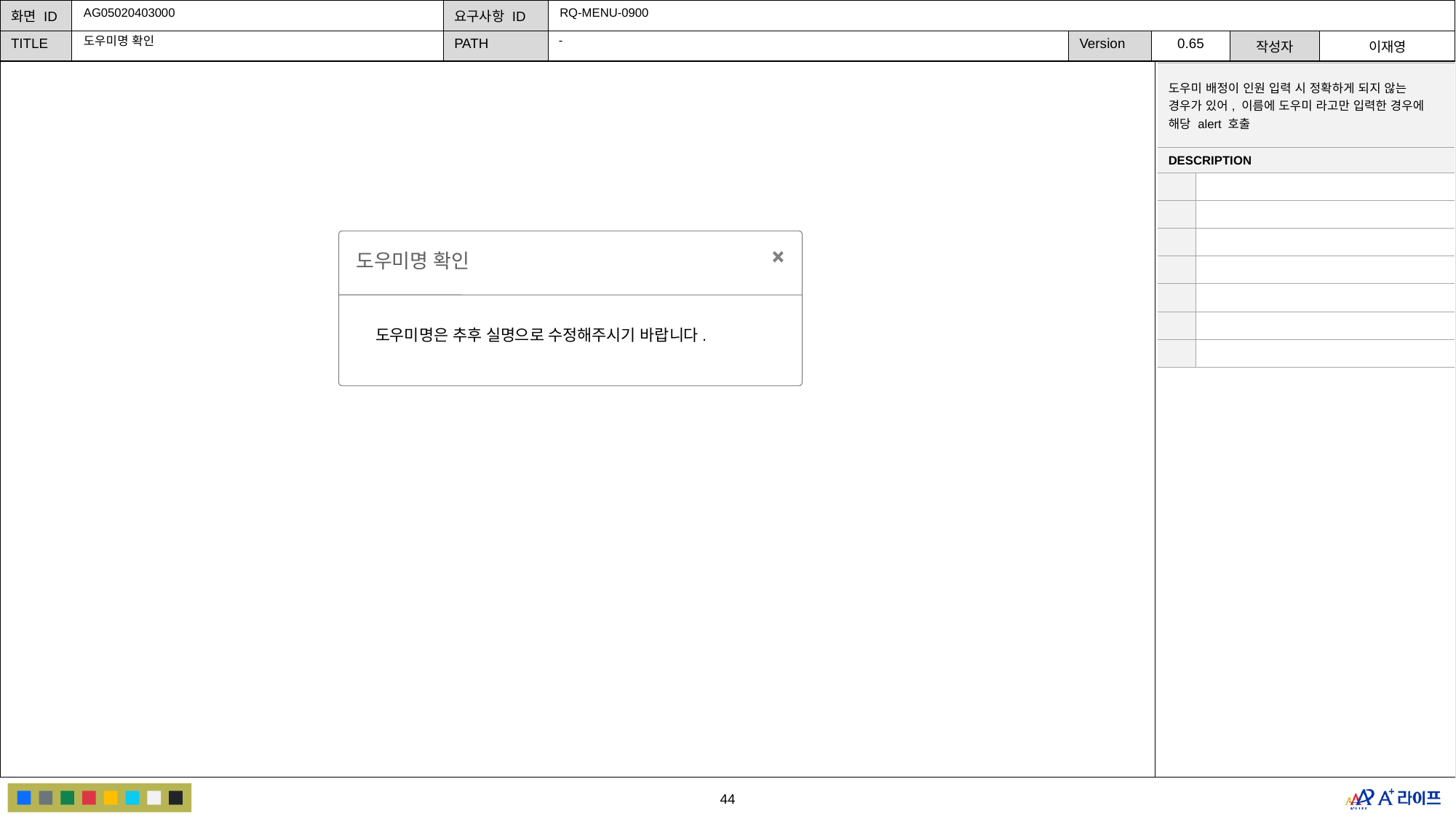

AG05020403000
RQ-MENU-0900
-
도우미명 확인
| 도우미 배정이 인원 입력 시 정확하게 되지 않는 경우가 있어, 이름에 도우미 라고만 입력한 경우에 해당 alert 호출 |  |
| --- | --- |
| DESCRIPTION |  |
|  |  |
|  |  |
|  |  |
|  |  |
|  |  |
|  |  |
|  |  |
도우미명 확인

도우미명은 추후 실명으로 수정해주시기 바랍니다.